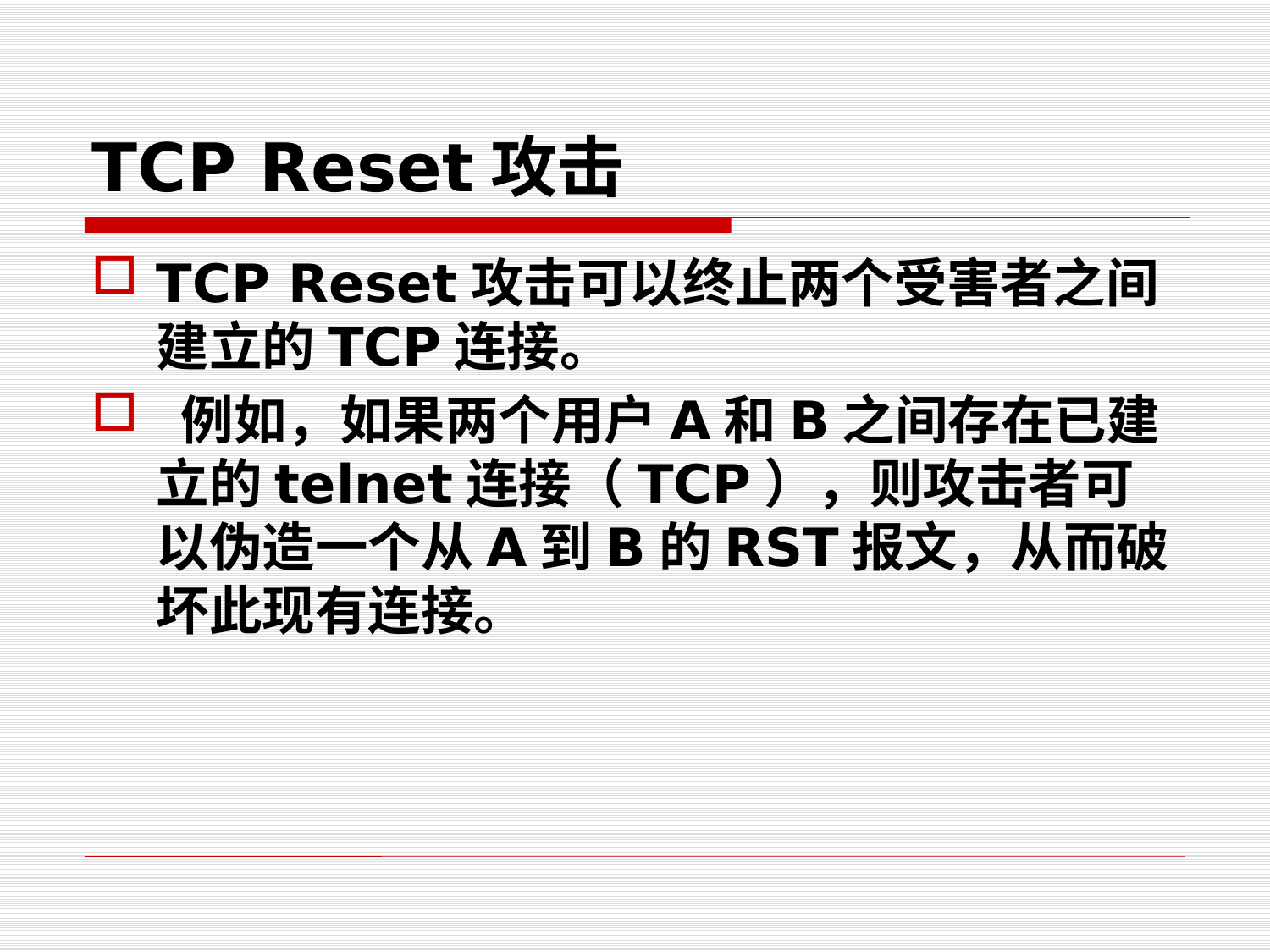

# TCP Reset攻击
TCP Reset攻击可以终止两个受害者之间建立的TCP连接。
 例如，如果两个用户A和B之间存在已建立的telnet连接（TCP），则攻击者可以伪造一个从A到B的RST报文，从而破坏此现有连接。